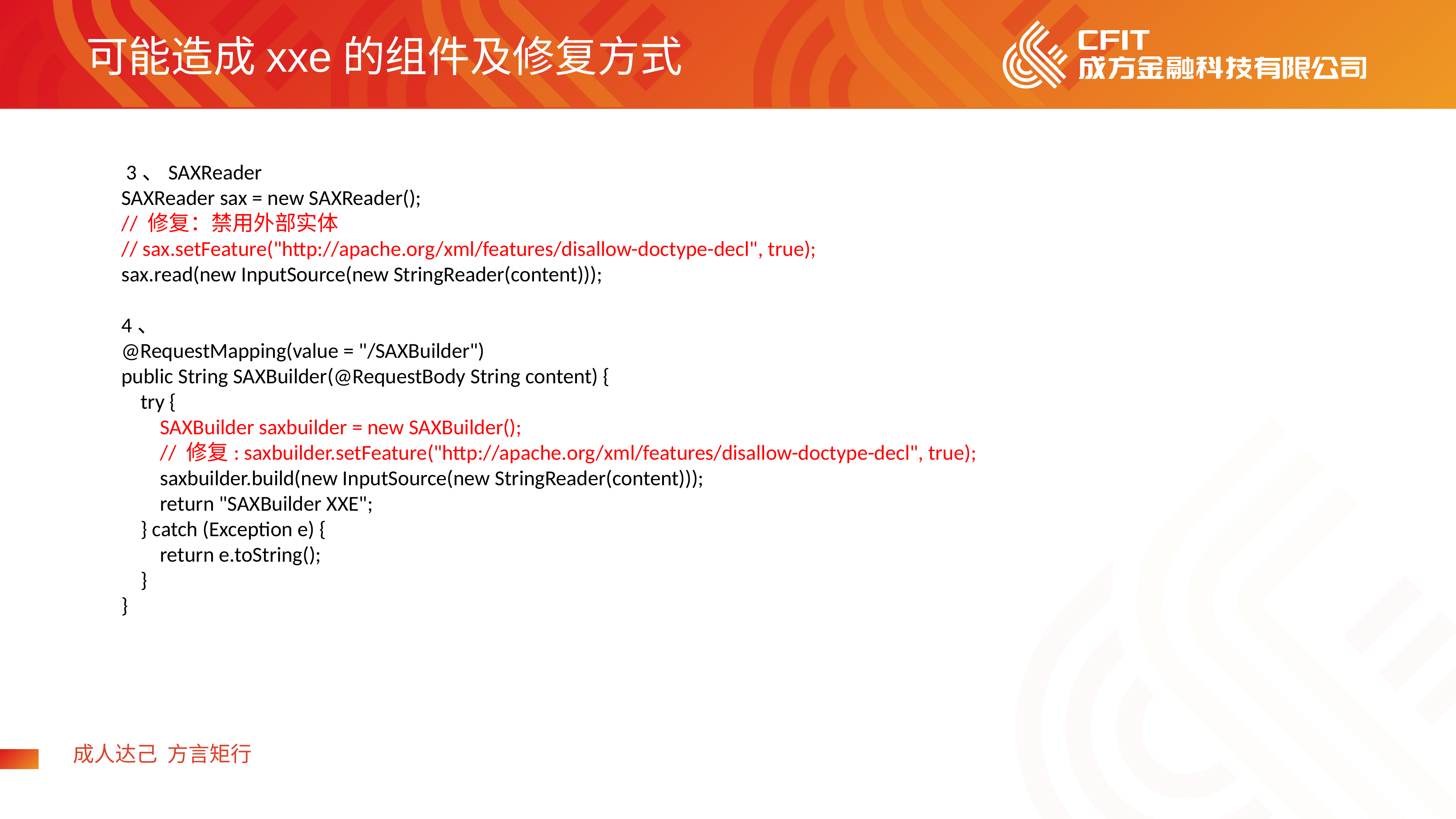

可能造成xxe的组件及修复方式
 3、SAXReader
SAXReader sax = new SAXReader();
// 修复：禁用外部实体
// sax.setFeature("http://apache.org/xml/features/disallow-doctype-decl", true);
sax.read(new InputSource(new StringReader(content)));

4、
@RequestMapping(value = "/SAXBuilder")
public String SAXBuilder(@RequestBody String content) {
    try {
        SAXBuilder saxbuilder = new SAXBuilder();
        // 修复: saxbuilder.setFeature("http://apache.org/xml/features/disallow-doctype-decl", true);
        saxbuilder.build(new InputSource(new StringReader(content)));
        return "SAXBuilder XXE";
    } catch (Exception e) {
        return e.toString();
    }
}